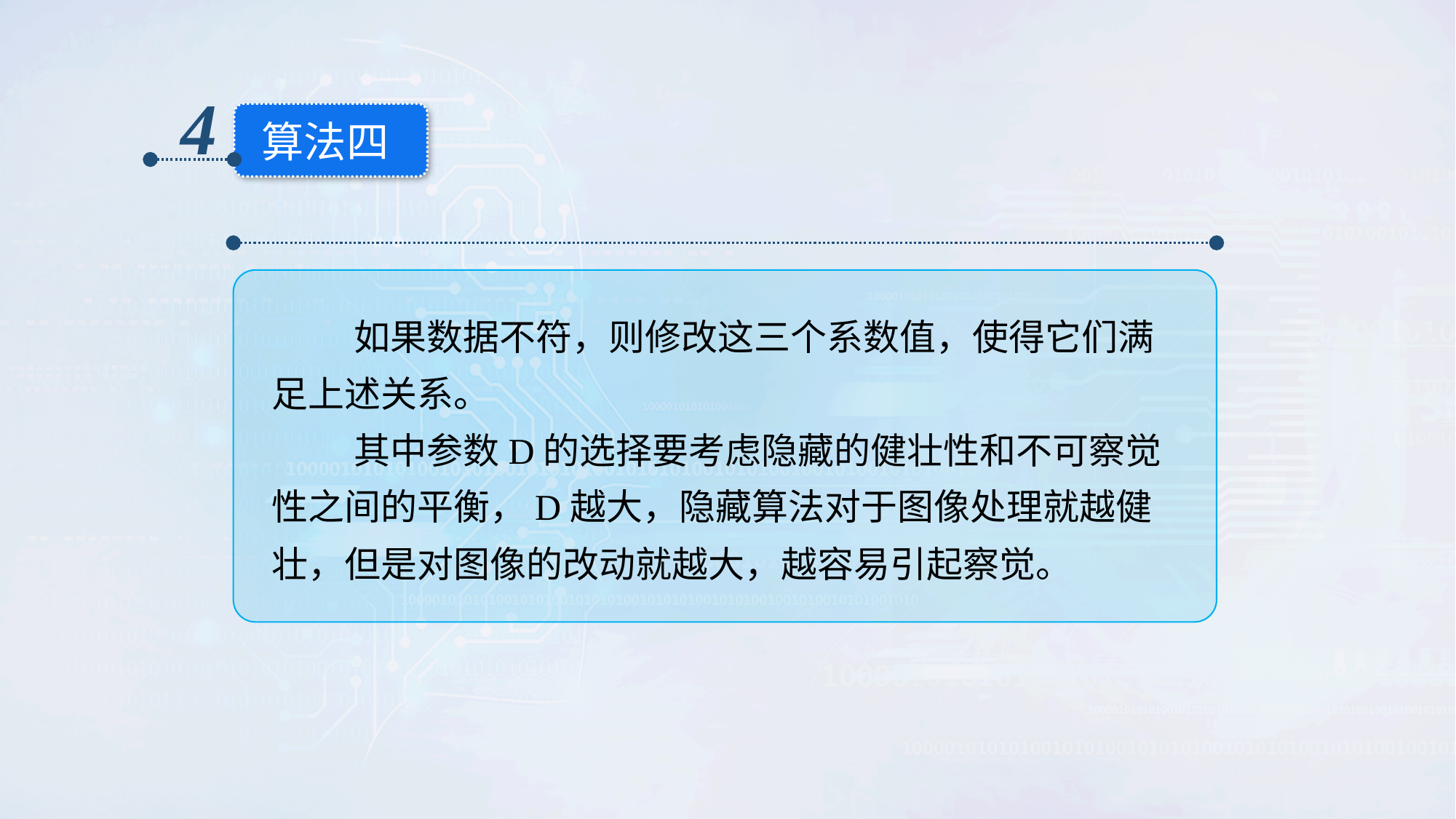

4

算法四

         如果数据不符，则修改这三个系数值，使得它们满足上述关系。
         其中参数D的选择要考虑隐藏的健壮性和不可察觉性之间的平衡，D越大，隐藏算法对于图像处理就越健壮，但是对图像的改动就越大，越容易引起察觉。